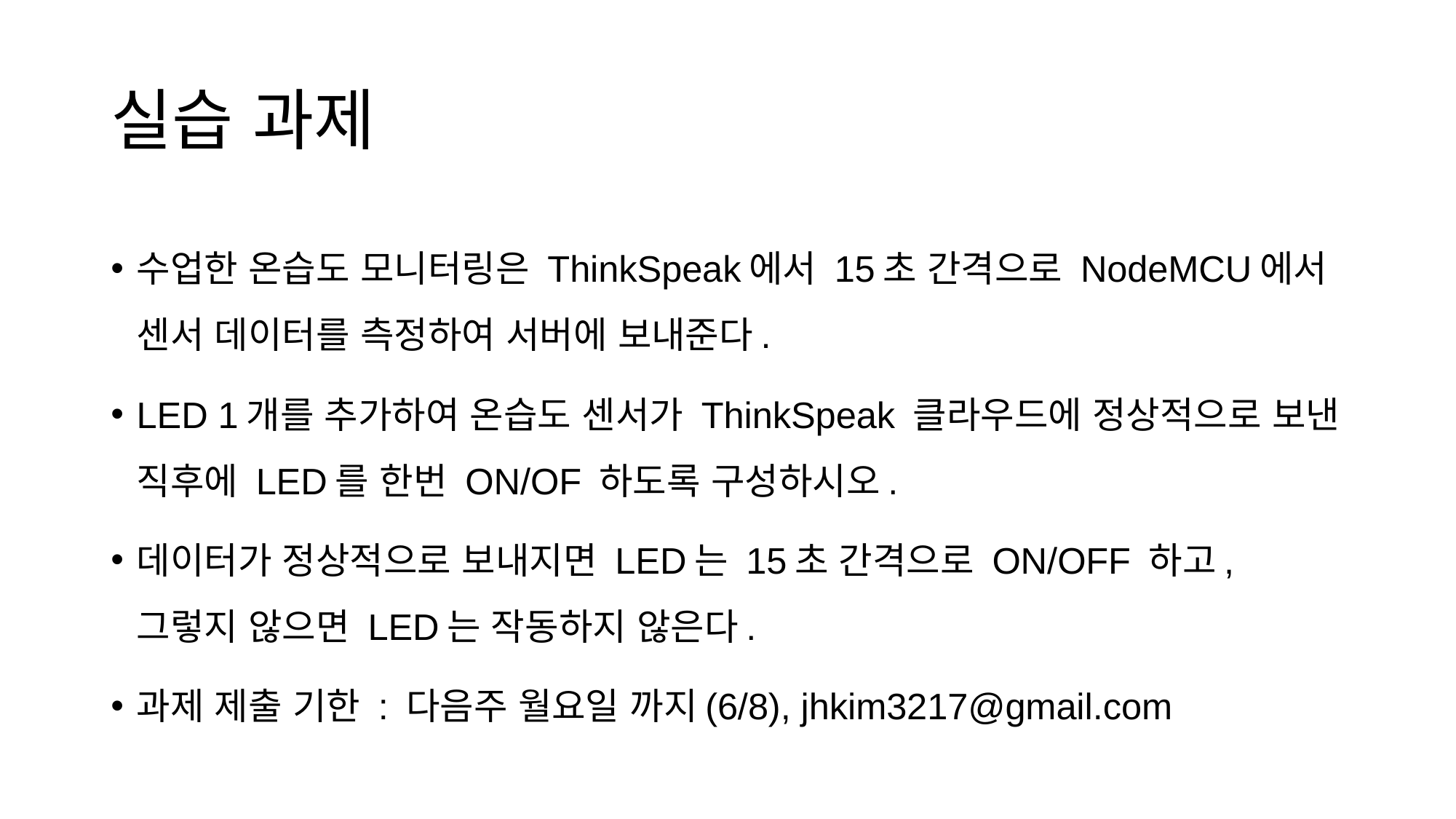

# 실습 과제
수업한 온습도 모니터링은 ThinkSpeak에서 15초 간격으로 NodeMCU에서 센서 데이터를 측정하여 서버에 보내준다.
LED 1개를 추가하여 온습도 센서가 ThinkSpeak 클라우드에 정상적으로 보낸 직후에 LED를 한번 ON/OF 하도록 구성하시오.
데이터가 정상적으로 보내지면 LED는 15초 간격으로 ON/OFF 하고, 그렇지 않으면 LED는 작동하지 않은다.
과제 제출 기한 : 다음주 월요일 까지(6/8), jhkim3217@gmail.com